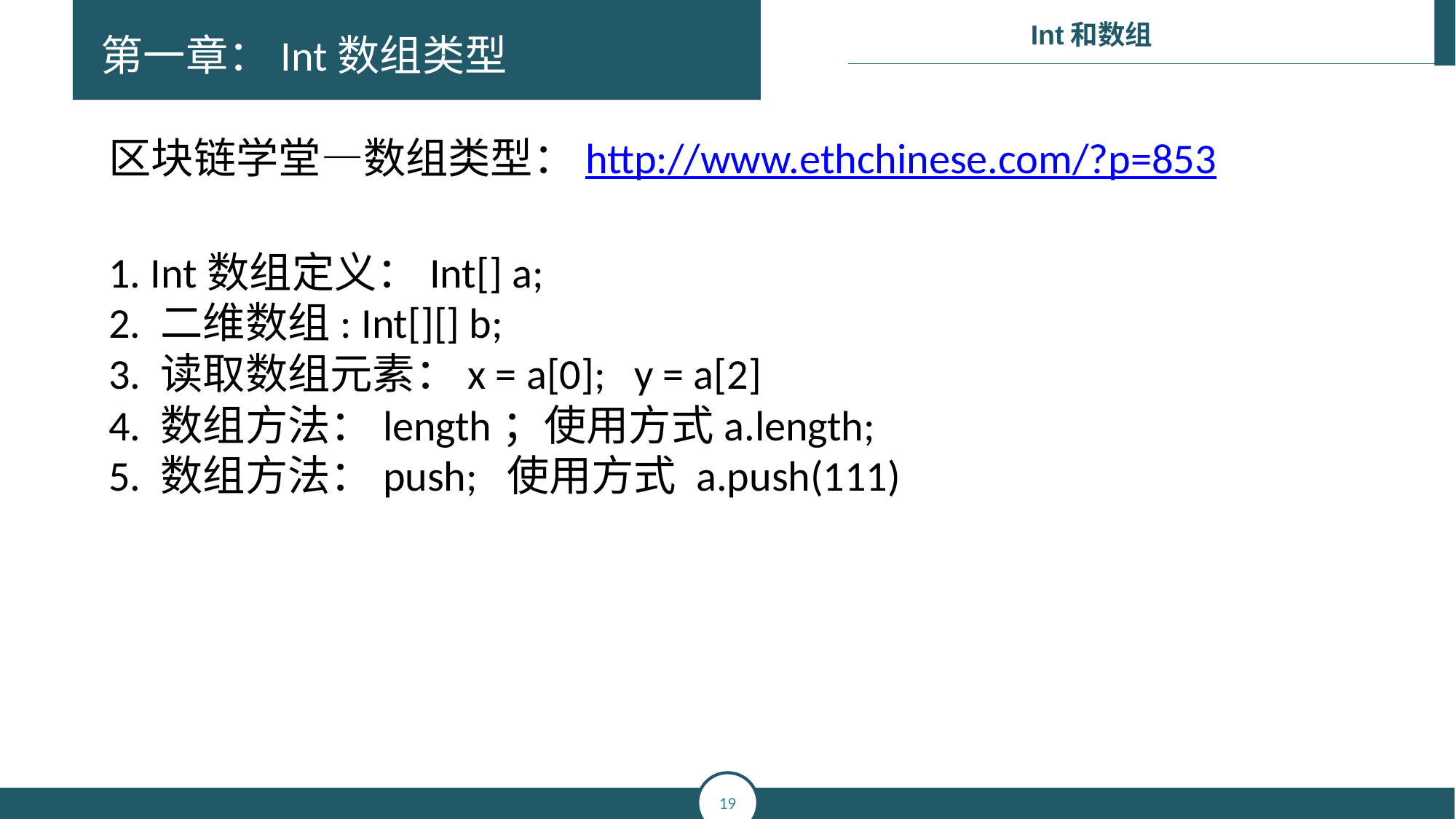

第一章：Int数组类型
区块链学堂—数组类型：http://www.ethchinese.com/?p=853

1. Int数组定义：Int[] a;
2. 二维数组: Int[][] b;
3. 读取数组元素：x = a[0];   y = a[2]
4. 数组方法：length；使用方式a.length;
5. 数组方法：push;  使用方式 a.push(111)